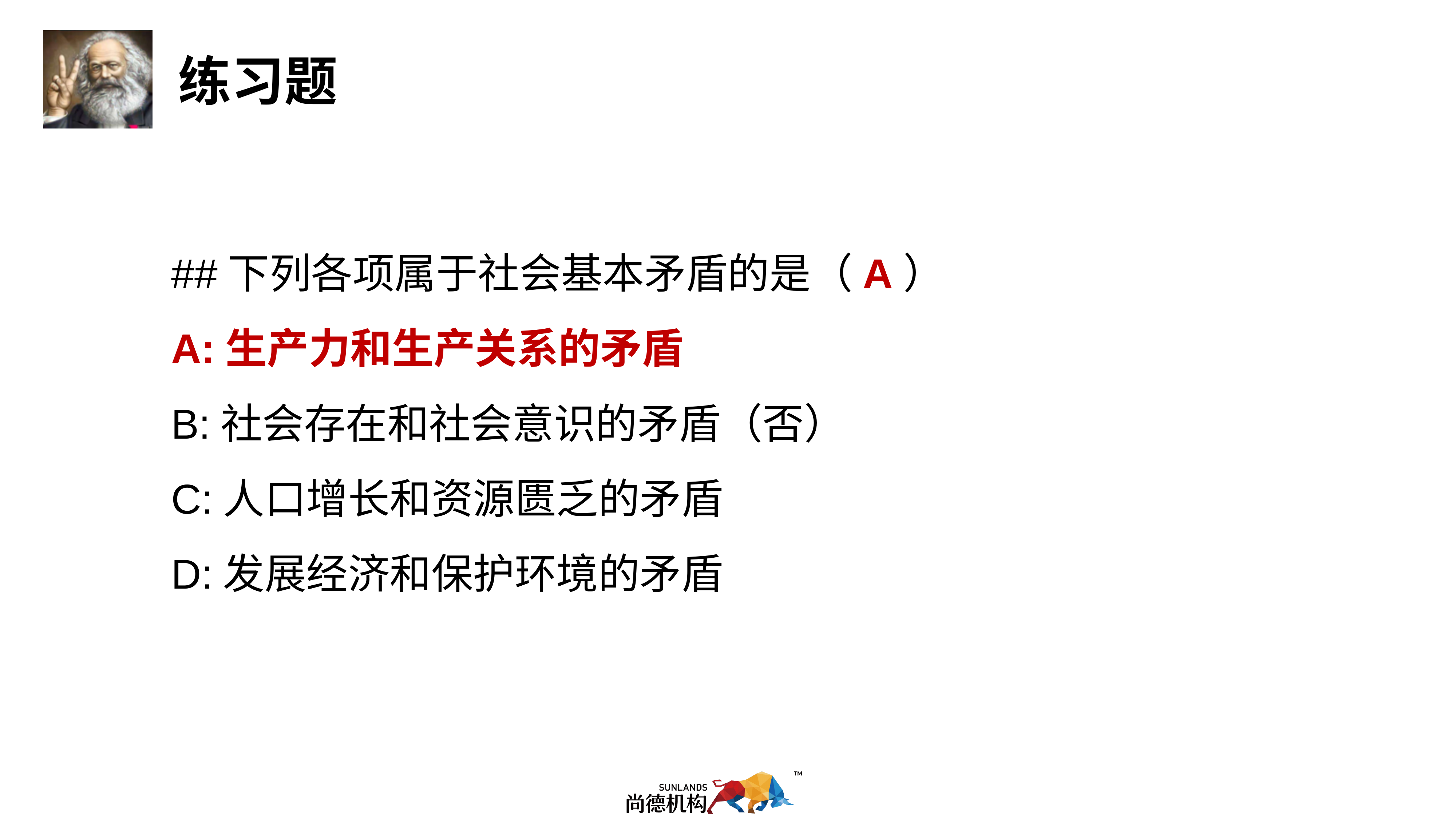

##下列各项属于社会基本矛盾的是（A）
A:生产力和生产关系的矛盾
B:社会存在和社会意识的矛盾（否）
C:人口增长和资源匮乏的矛盾
D:发展经济和保护环境的矛盾